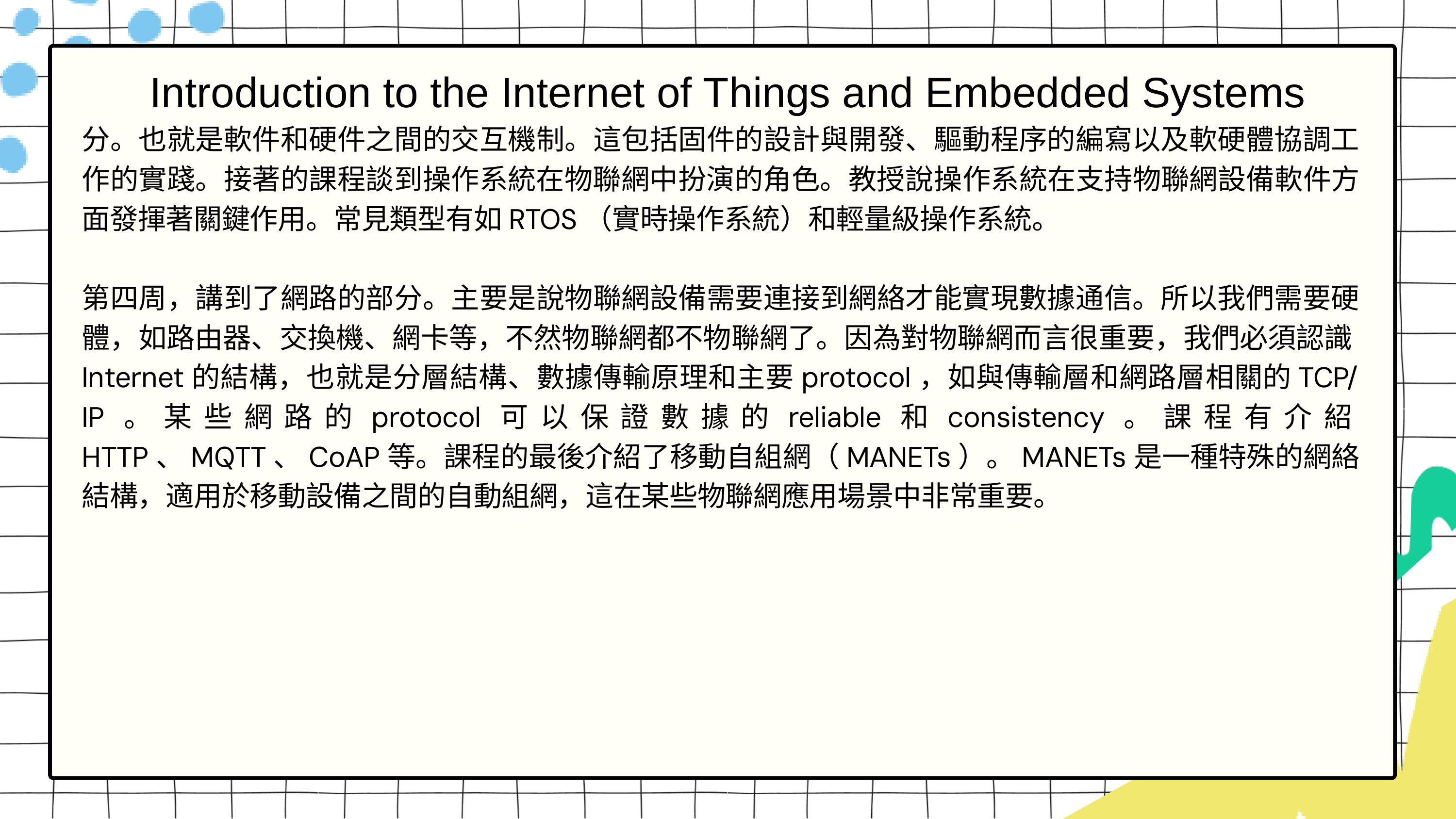

Introduction to the Internet of Things and Embedded Systems

分。也就是軟件和硬件之間的交互機制。這包括固件的設計與開發、驅動程序的編寫以及軟硬體協調工作的實踐。接著的課程談到操作系統在物聯網中扮演的角色。教授說操作系統在支持物聯網設備軟件方面發揮著關鍵作用。常見類型有如RTOS（實時操作系統）和輕量級操作系統。

第四周，講到了網路的部分。主要是說物聯網設備需要連接到網絡才能實現數據通信。所以我們需要硬體，如路由器、交換機、網卡等，不然物聯網都不物聯網了。因為對物聯網而言很重要，我們必須認識Internet的結構，也就是分層結構、數據傳輸原理和主要protocol，如與傳輸層和網路層相關的TCP/IP。某些網路的protocol可以保證數據的reliable和consistency。課程有介紹HTTP、MQTT、CoAP等。課程的最後介紹了移動自組網（MANETs）。MANETs是一種特殊的網絡結構，適用於移動設備之間的自動組網，這在某些物聯網應用場景中非常重要。